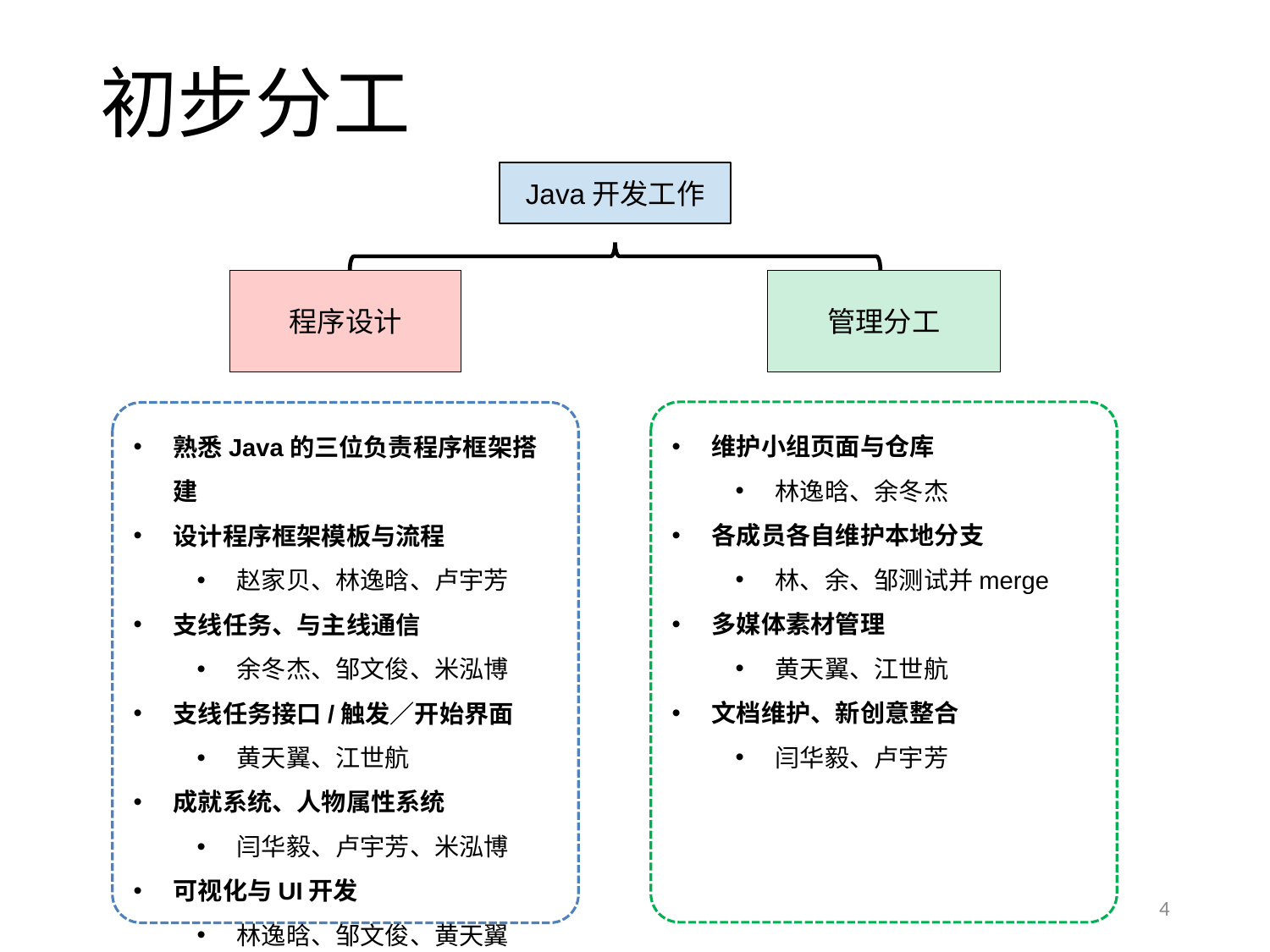

# 初步分工
Java开发工作
程序设计
管理分工
维护小组页面与仓库
林逸晗、余冬杰
各成员各自维护本地分支
林、余、邹测试并merge
多媒体素材管理
黄天翼、江世航
文档维护、新创意整合
闫华毅、卢宇芳

熟悉Java的三位负责程序框架搭建
设计程序框架模板与流程
赵家贝、林逸晗、卢宇芳
支线任务、与主线通信
余冬杰、邹文俊、米泓博
支线任务接口/触发／开始界面
黄天翼、江世航
成就系统、人物属性系统
闫华毅、卢宇芳、米泓博
可视化与UI开发
林逸晗、邹文俊、黄天翼
4